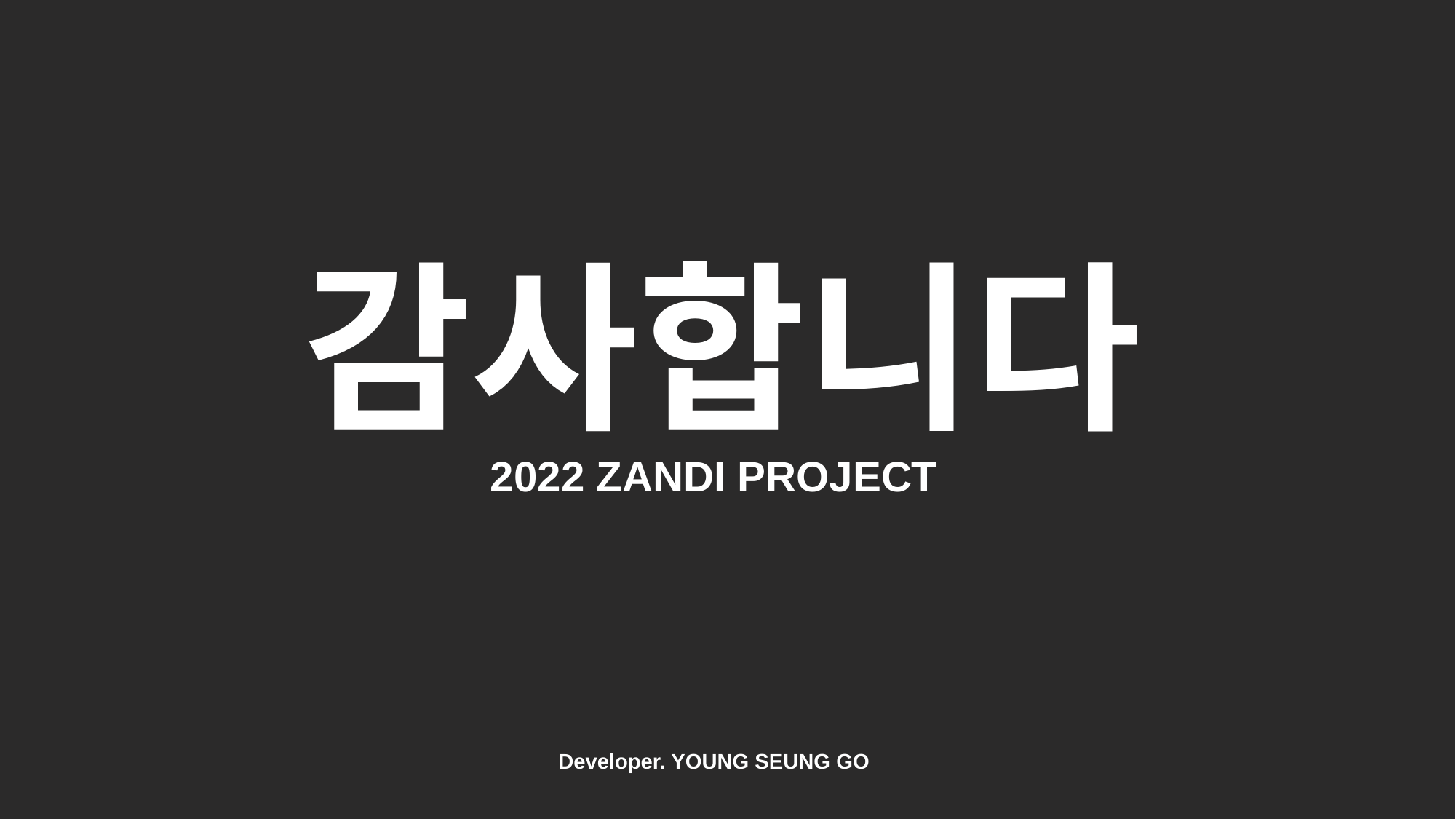

고영승의
WEB PROJECT
감사합니다
GROOME
2022 ZANDI PROJECT
Developer. YOUNG SEUNG GO